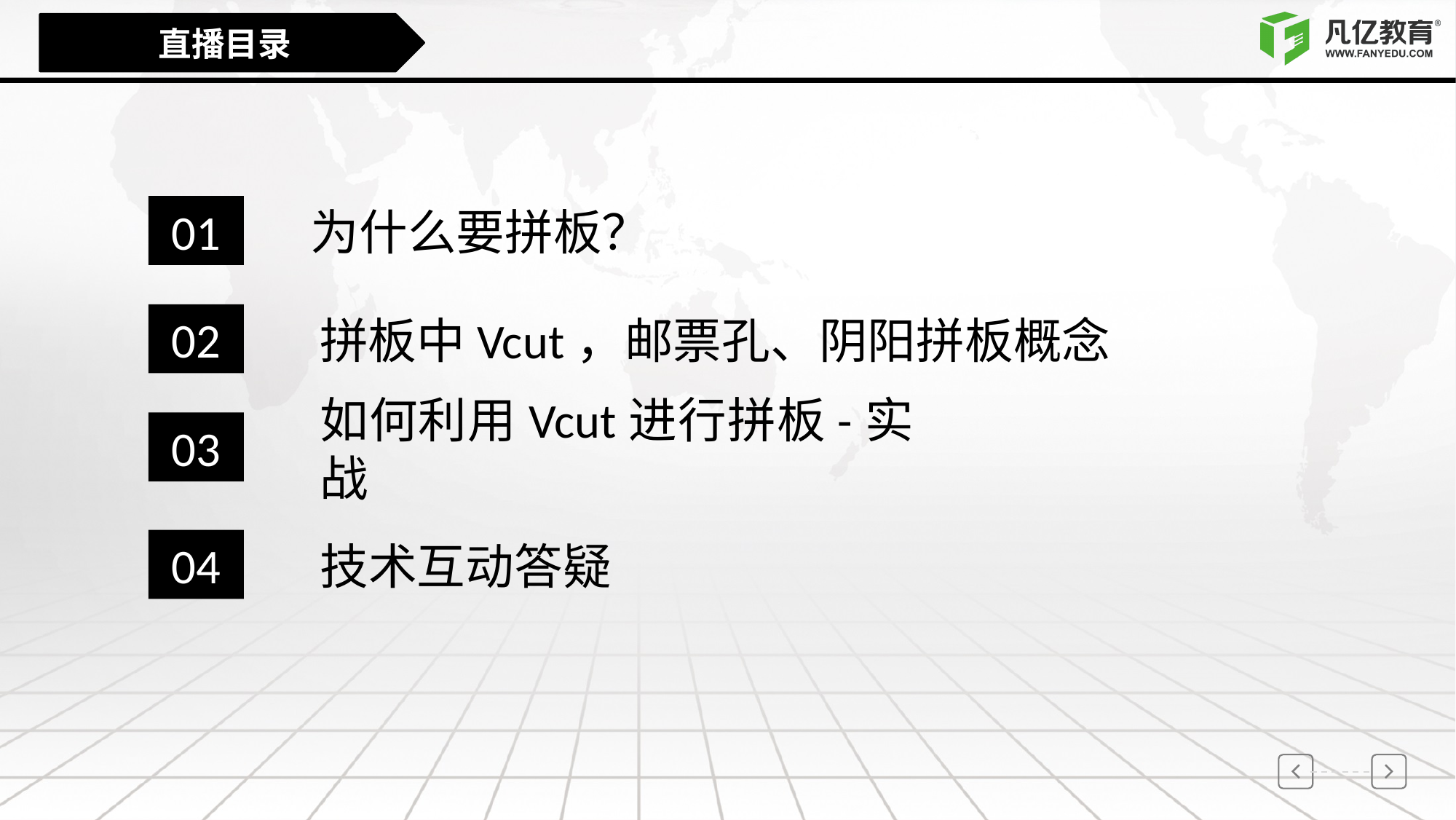

直播目录
01
为什么要拼板？
02
拼板中Vcut，邮票孔、阴阳拼板概念
如何利用Vcut进行拼板-实战
03
04
技术互动答疑